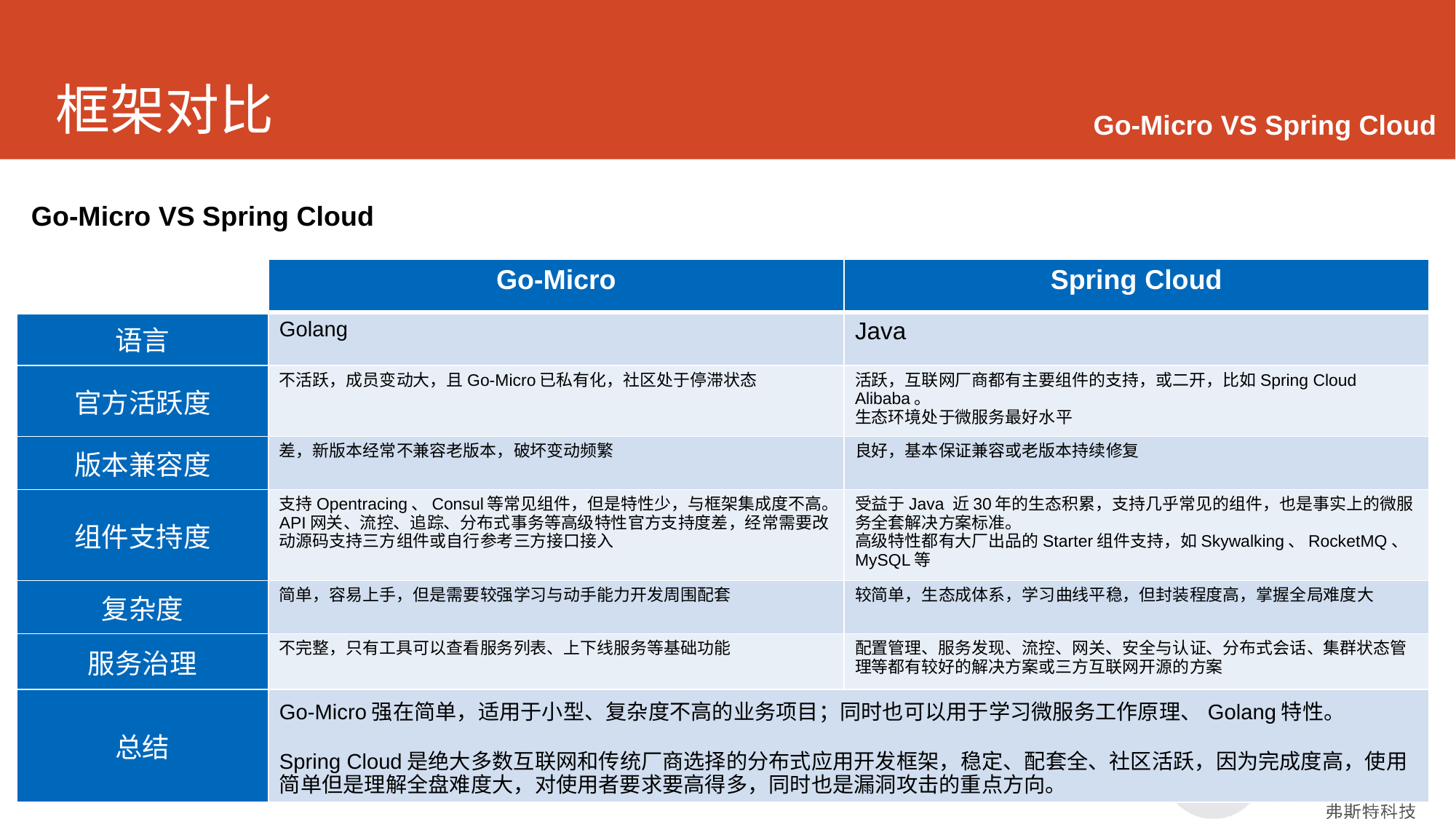

# 框架对比
Go-Micro VS Spring Cloud
Go-Micro VS Spring Cloud
|  | Go-Micro | Spring Cloud |
| --- | --- | --- |
| 语言 | Golang | Java |
| 官方活跃度 | 不活跃，成员变动大，且Go-Micro已私有化，社区处于停滞状态 | 活跃，互联网厂商都有主要组件的支持，或二开，比如Spring Cloud Alibaba。 生态环境处于微服务最好水平 |
| 版本兼容度 | 差，新版本经常不兼容老版本，破坏变动频繁 | 良好，基本保证兼容或老版本持续修复 |
| 组件支持度 | 支持Opentracing、Consul等常见组件，但是特性少，与框架集成度不高。 API网关、流控、追踪、分布式事务等高级特性官方支持度差，经常需要改动源码支持三方组件或自行参考三方接口接入 | 受益于Java 近30年的生态积累，支持几乎常见的组件，也是事实上的微服务全套解决方案标准。 高级特性都有大厂出品的Starter组件支持，如Skywalking、RocketMQ、MySQL等 |
| 复杂度 | 简单，容易上手，但是需要较强学习与动手能力开发周围配套 | 较简单，生态成体系，学习曲线平稳，但封装程度高，掌握全局难度大 |
| 服务治理 | 不完整，只有工具可以查看服务列表、上下线服务等基础功能 | 配置管理、服务发现、流控、网关、安全与认证、分布式会话、集群状态管理等都有较好的解决方案或三方互联网开源的方案 |
| 总结 | Go-Micro强在简单，适用于小型、复杂度不高的业务项目；同时也可以用于学习微服务工作原理、Golang特性。 Spring Cloud是绝大多数互联网和传统厂商选择的分布式应用开发框架，稳定、配套全、社区活跃，因为完成度高，使用简单但是理解全盘难度大，对使用者要求要高得多，同时也是漏洞攻击的重点方向。 | 商业应用首选稳定、活跃、支持配套好的框架 |